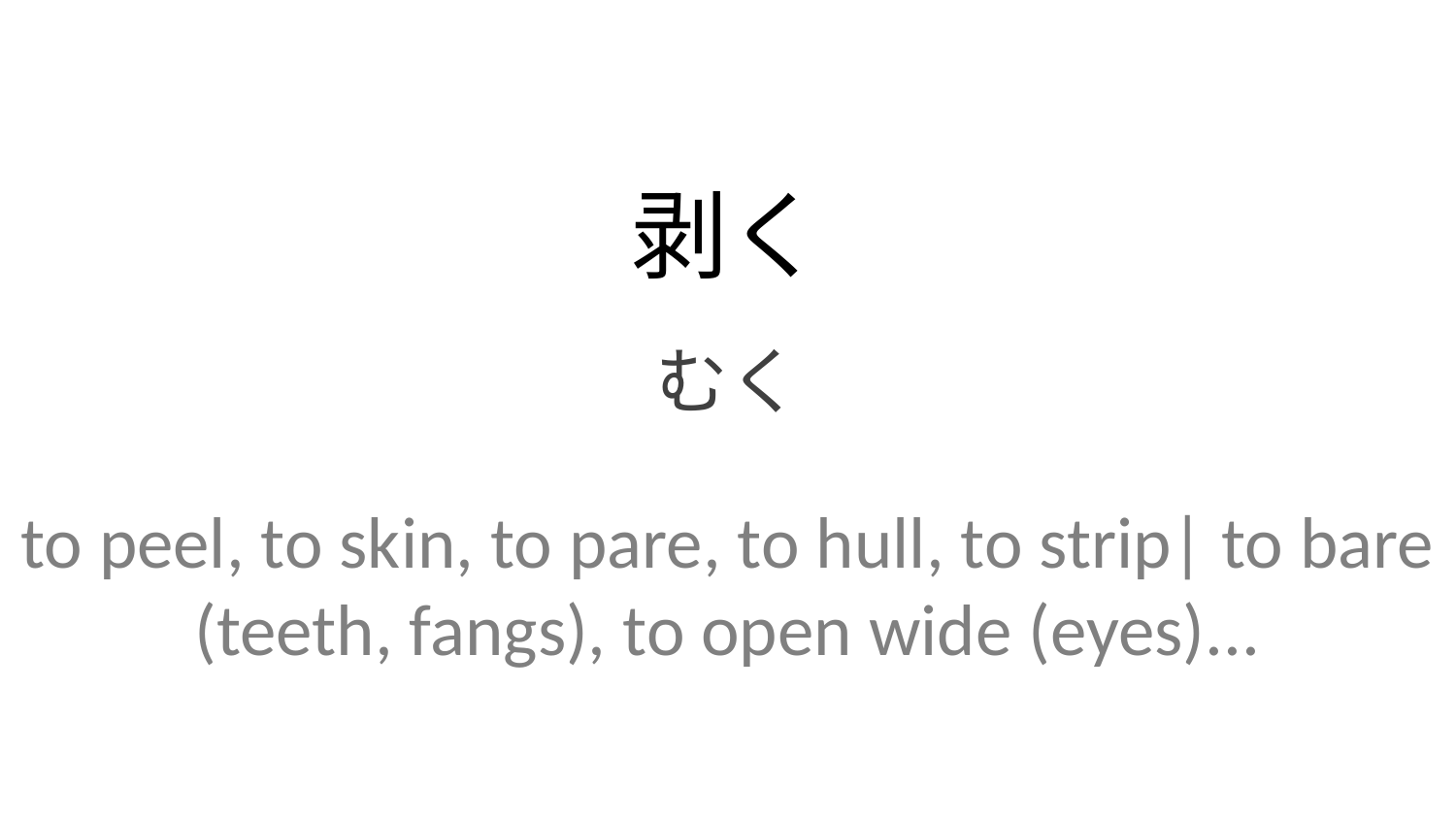

剥く

むく
to peel, to skin, to pare, to hull, to strip| to bare (teeth, fangs), to open wide (eyes)...